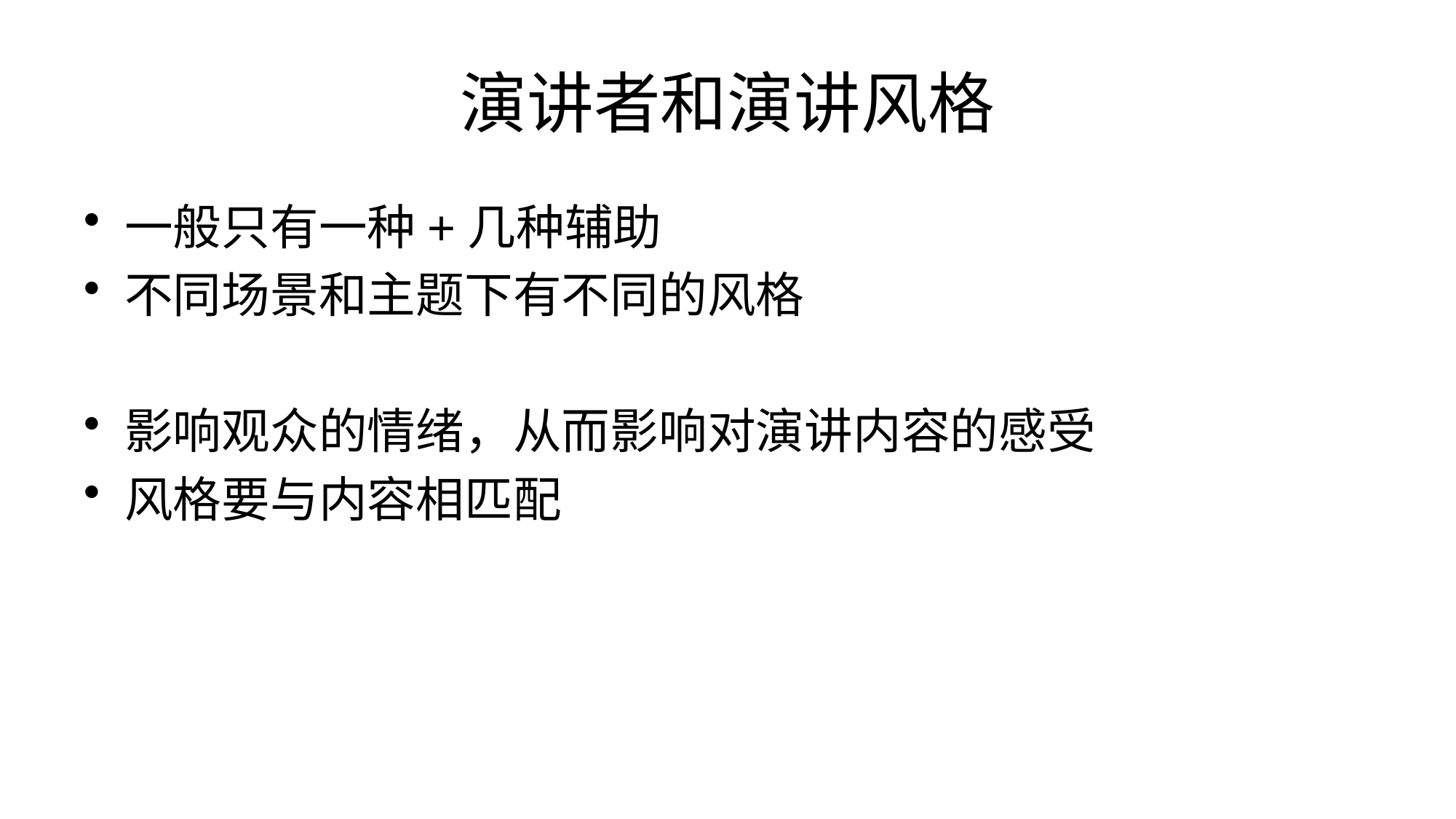

# 演讲者和演讲风格
一般只有一种+几种辅助
不同场景和主题下有不同的风格

影响观众的情绪，从而影响对演讲内容的感受
风格要与内容相匹配